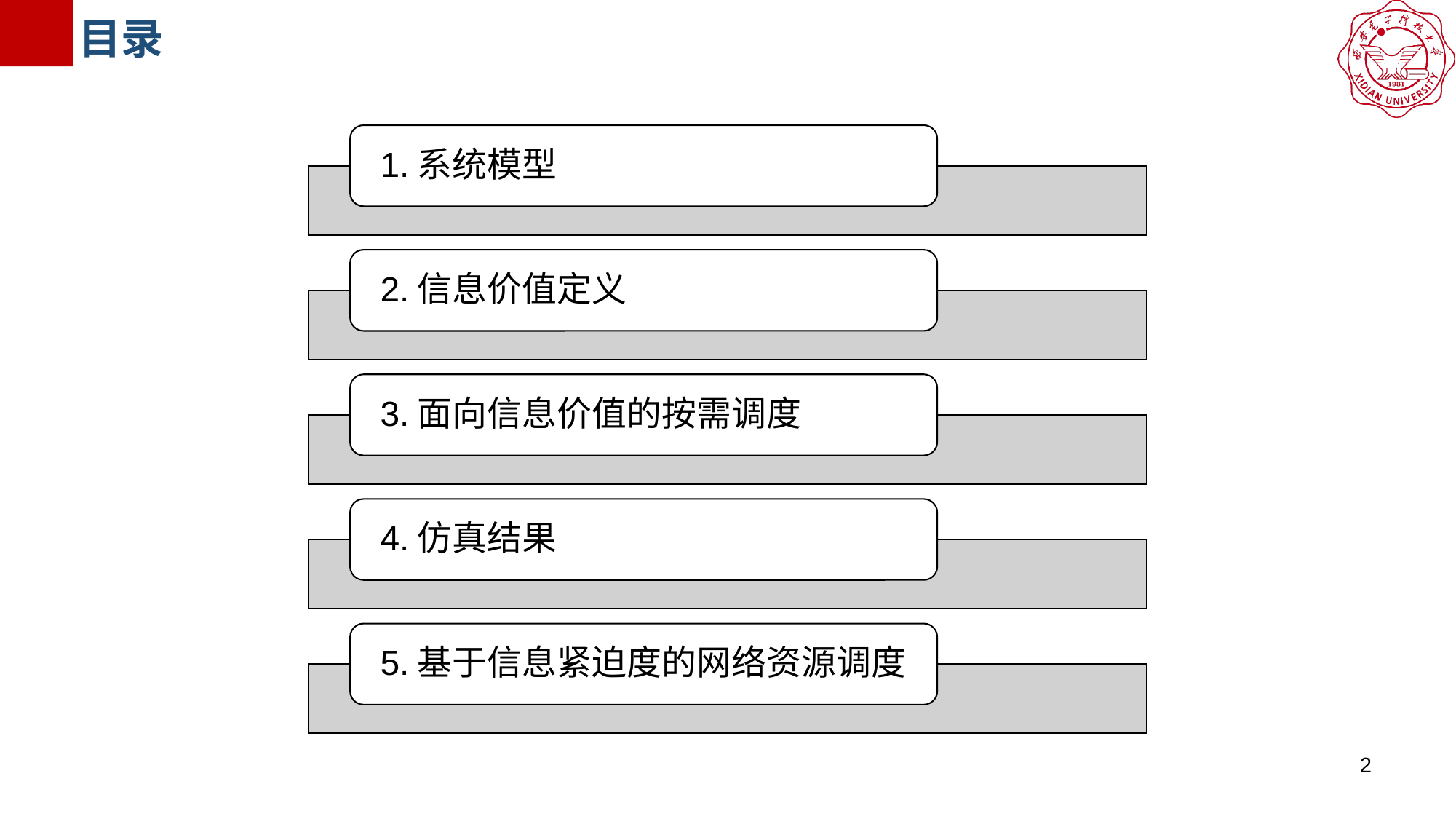

目录
1.系统模型
2.信息价值定义
3.面向信息价值的按需调度
4.仿真结果
5.基于信息紧迫度的网络资源调度
2